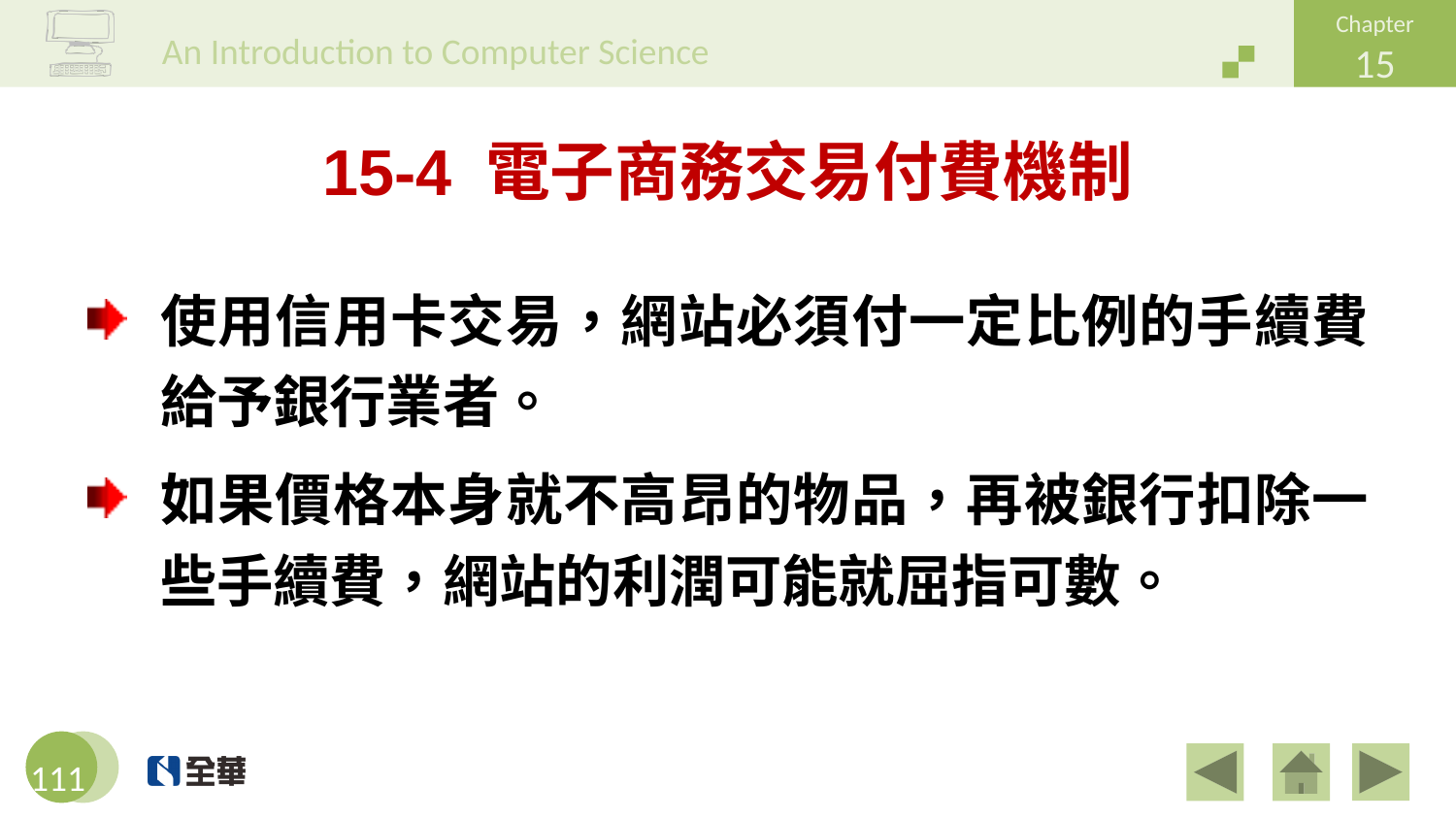

# 15-4 電子商務交易付費機制
使用信用卡交易，網站必須付一定比例的手續費給予銀行業者。
如果價格本身就不高昂的物品，再被銀行扣除一些手續費，網站的利潤可能就屈指可數。